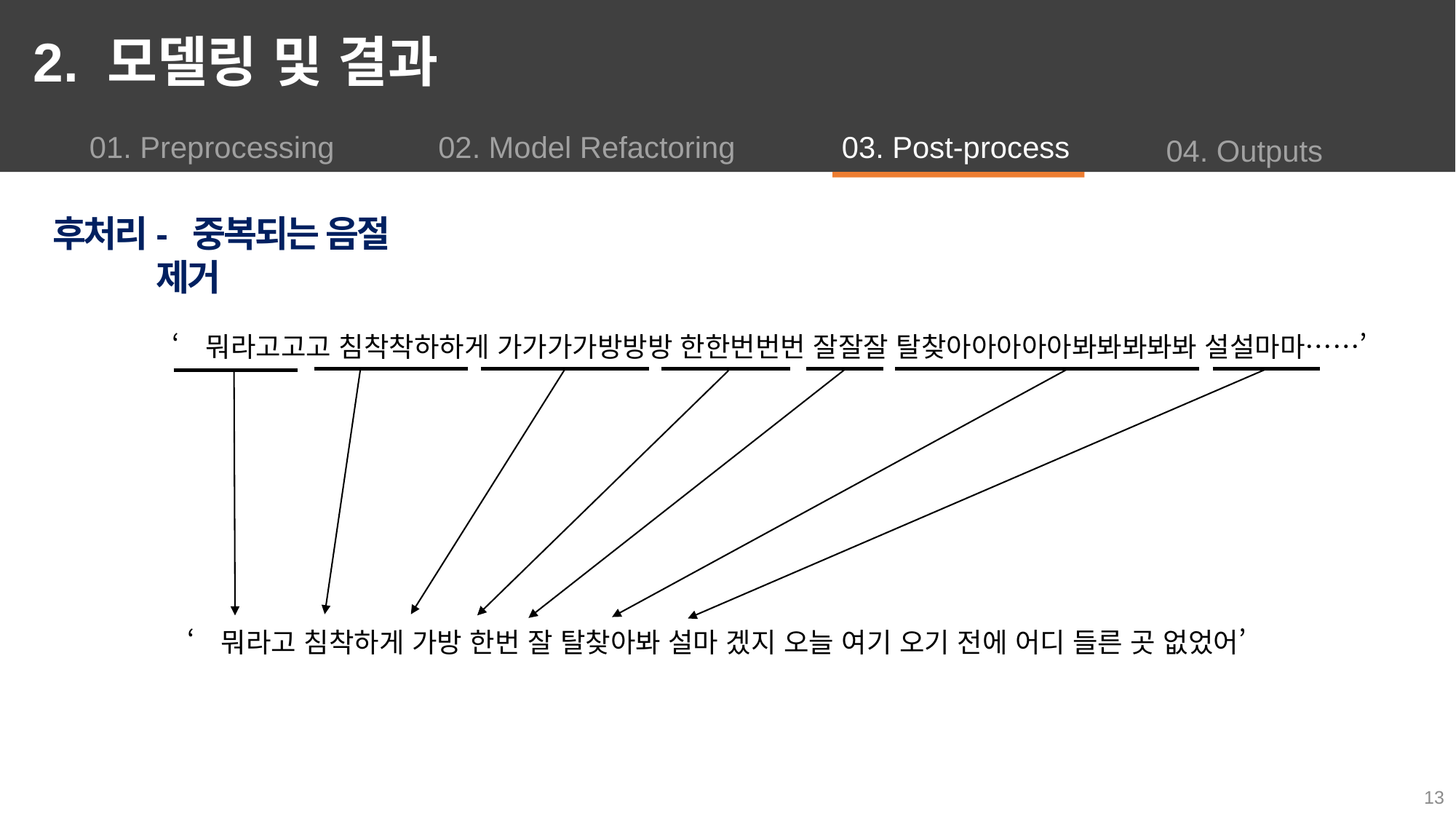

2. 모델링 및 결과
01. Preprocessing
02. Model Refactoring
03. Post-process
04. Outputs

-  중복되는 음절 제거
후처리
‘뭐라고고고 침착착하하게 가가가가방방방 한한번번번 잘잘잘 탈찾아아아아아봐봐봐봐봐 설설마마……’
‘뭐라고 침착하게 가방 한번 잘 탈찾아봐 설마 겠지 오늘 여기 오기 전에 어디 들른 곳 없었어’
13